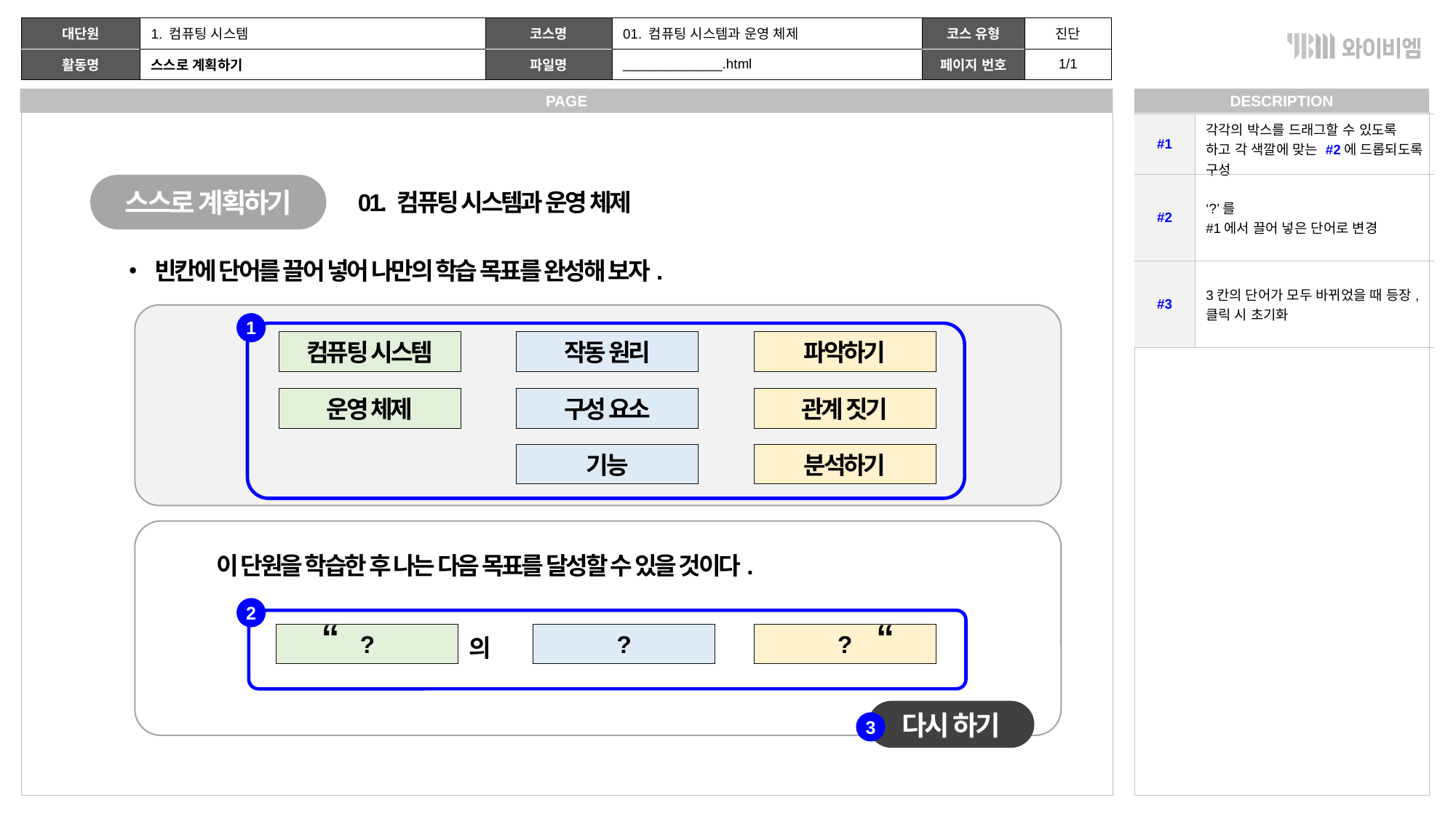

|  | 1. 컴퓨팅 시스템 |  | 01. 컴퓨팅 시스템과 운영 체제 |  | 진단 |
| --- | --- | --- | --- | --- | --- |
|  | 스스로 계획하기 |  | \_\_\_\_\_\_\_\_\_\_\_\_\_.html |  | 1/1 |
| #1 | 각각의 박스를 드래그할 수 있도록 하고 각 색깔에 맞는 #2에 드롭되도록 구성 |
| --- | --- |
| #2 | ‘?’를 #1에서 끌어 넣은 단어로 변경 |
| #3 | 3칸의 단어가 모두 바뀌었을 때 등장, 클릭 시 초기화 |
스스로 계획하기
01. 컴퓨팅 시스템과 운영 체제
• 빈칸에 단어를 끌어 넣어 나만의 학습 목표를 완성해 보자.

1

컴퓨팅 시스템
작동 원리
파악하기
운영 체제
구성 요소
관계 짓기
기능
분석하기

이 단원을 학습한 후 나는 다음 목표를 달성할 수 있을 것이다.
2
“                                                                    “

?
?
?
의
다시 하기
3